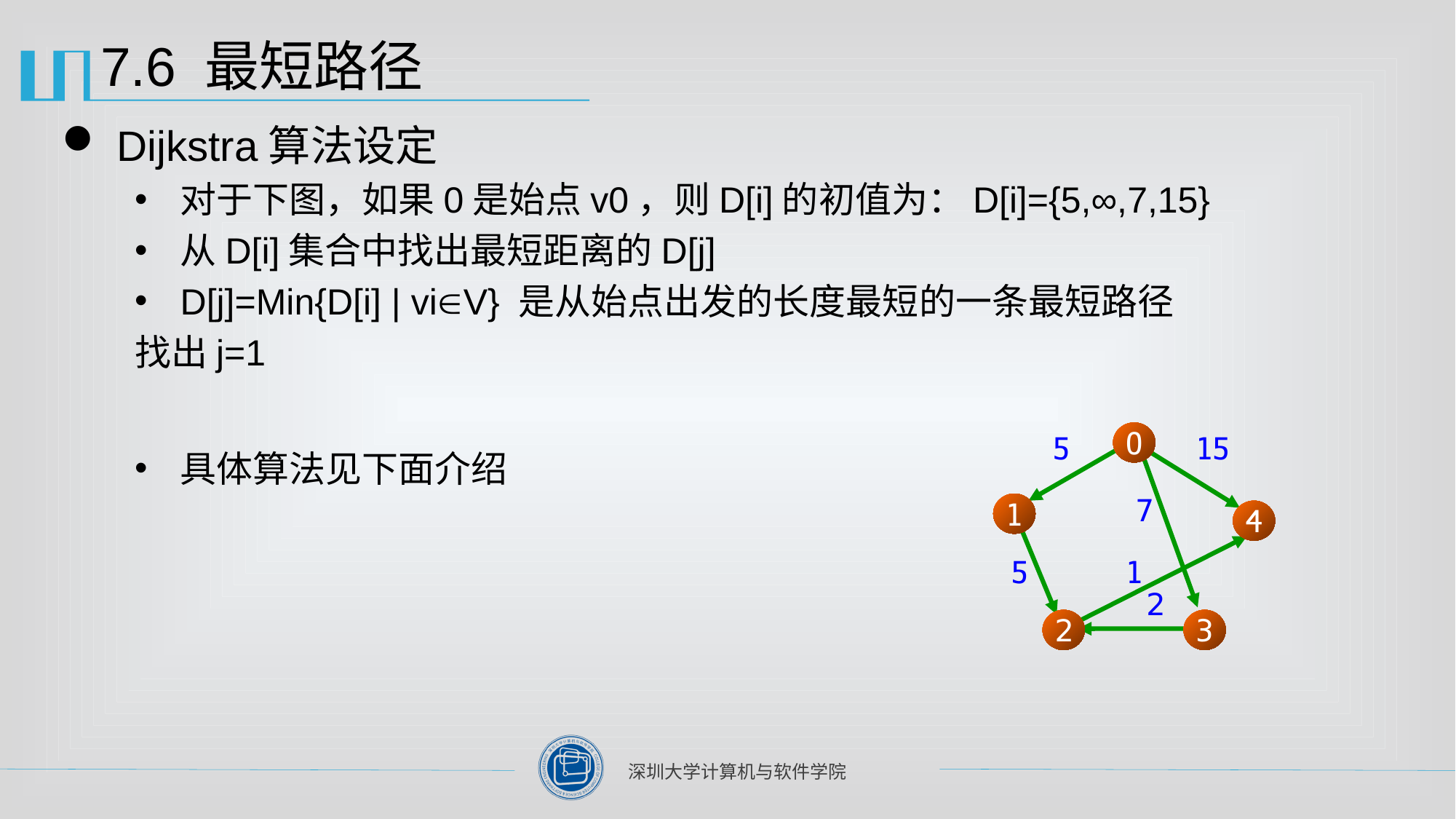

# 7.6 最短路径
Dijkstra算法设定
对于下图，如果0是始点v0，则D[i]的初值为：D[i]={5,∞,7,15}
从D[i]集合中找出最短距离的D[j]
D[j]=Min{D[i] | vi∈V} 是从始点出发的长度最短的一条最短路径
找出j=1

具体算法见下面介绍

0

1
4

2
3

5
15
7
5
1
2
124